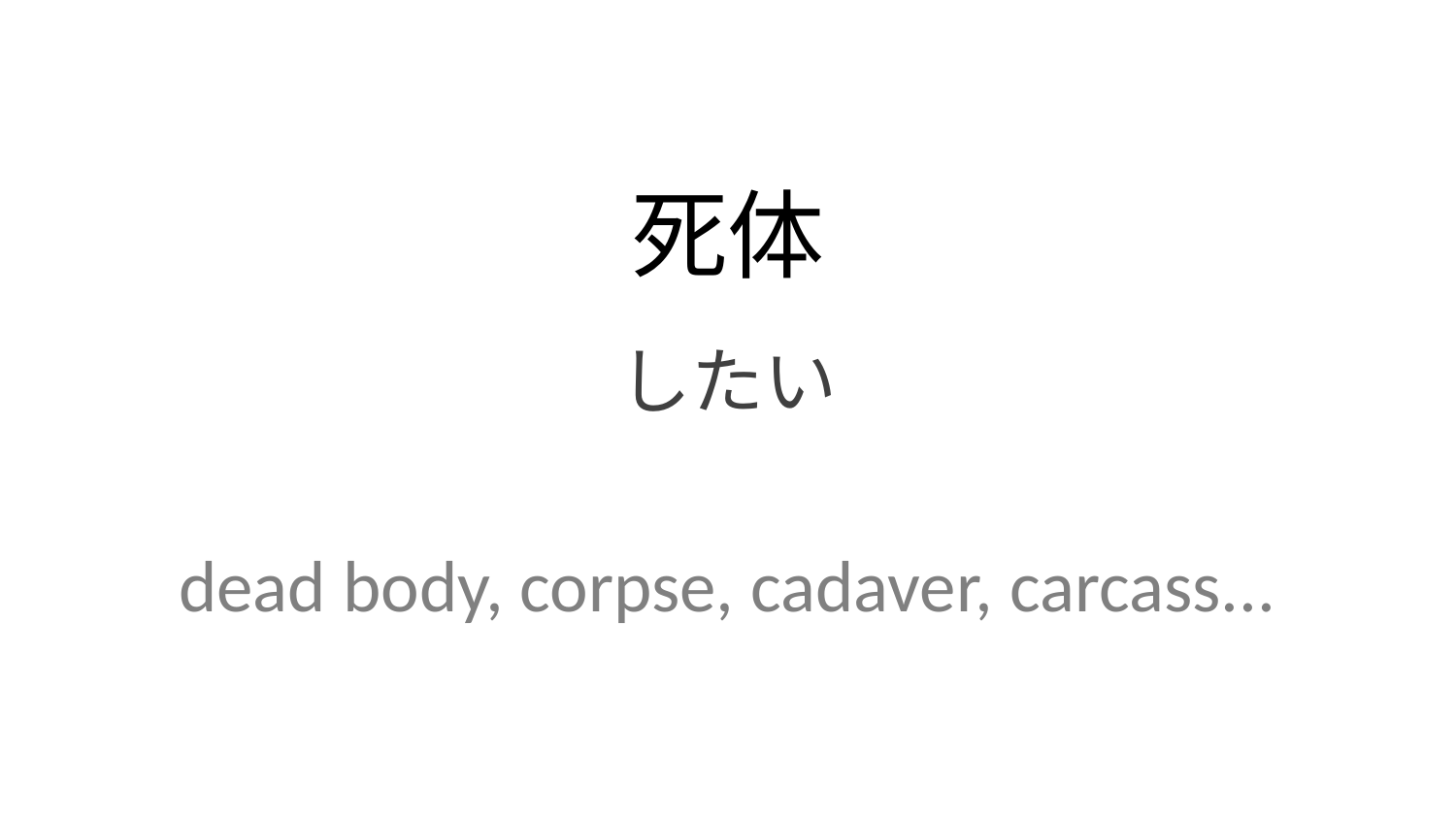

死体

したい
dead body, corpse, cadaver, carcass...